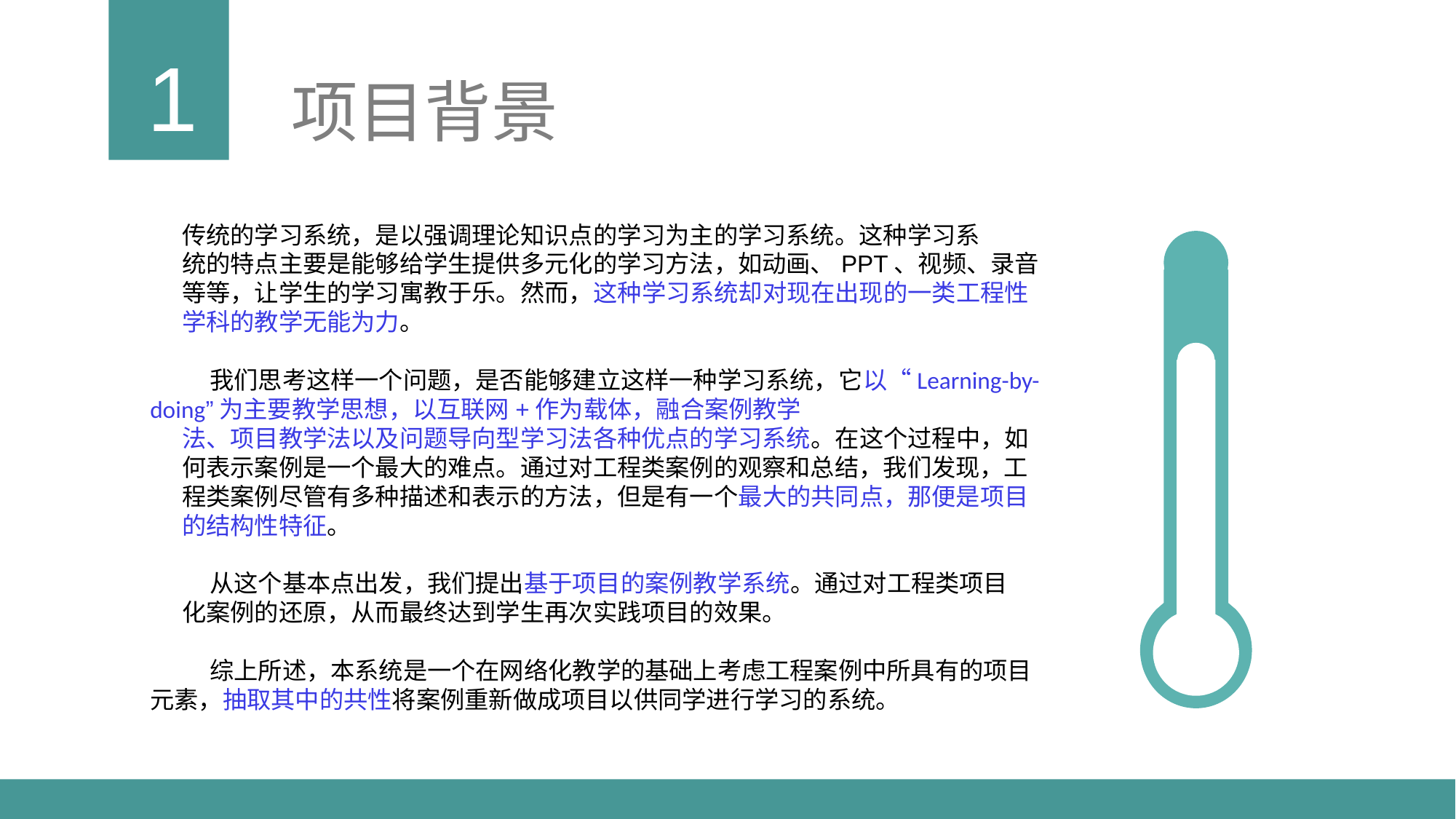

1
项目背景
传统的学习系统，是以强调理论知识点的学习为主的学习系统。这种学习系
统的特点主要是能够给学生提供多元化的学习方法，如动画、PPT、视频、录音
等等，让学生的学习寓教于乐。然而，这种学习系统却对现在出现的一类工程性
学科的教学无能为力。

    我们思考这样一个问题，是否能够建立这样一种学习系统，它以“Learning-by-doing”为主要教学思想，以互联网+作为载体，融合案例教学
法、项目教学法以及问题导向型学习法各种优点的学习系统。在这个过程中，如
何表示案例是一个最大的难点。通过对工程类案例的观察和总结，我们发现，工
程类案例尽管有多种描述和表示的方法，但是有一个最大的共同点，那便是项目
的结构性特征。

    从这个基本点出发，我们提出基于项目的案例教学系统。通过对工程类项目
化案例的还原，从而最终达到学生再次实践项目的效果。

    综上所述，本系统是一个在网络化教学的基础上考虑工程案例中所具有的项目元素，抽取其中的共性将案例重新做成项目以供同学进行学习的系统。